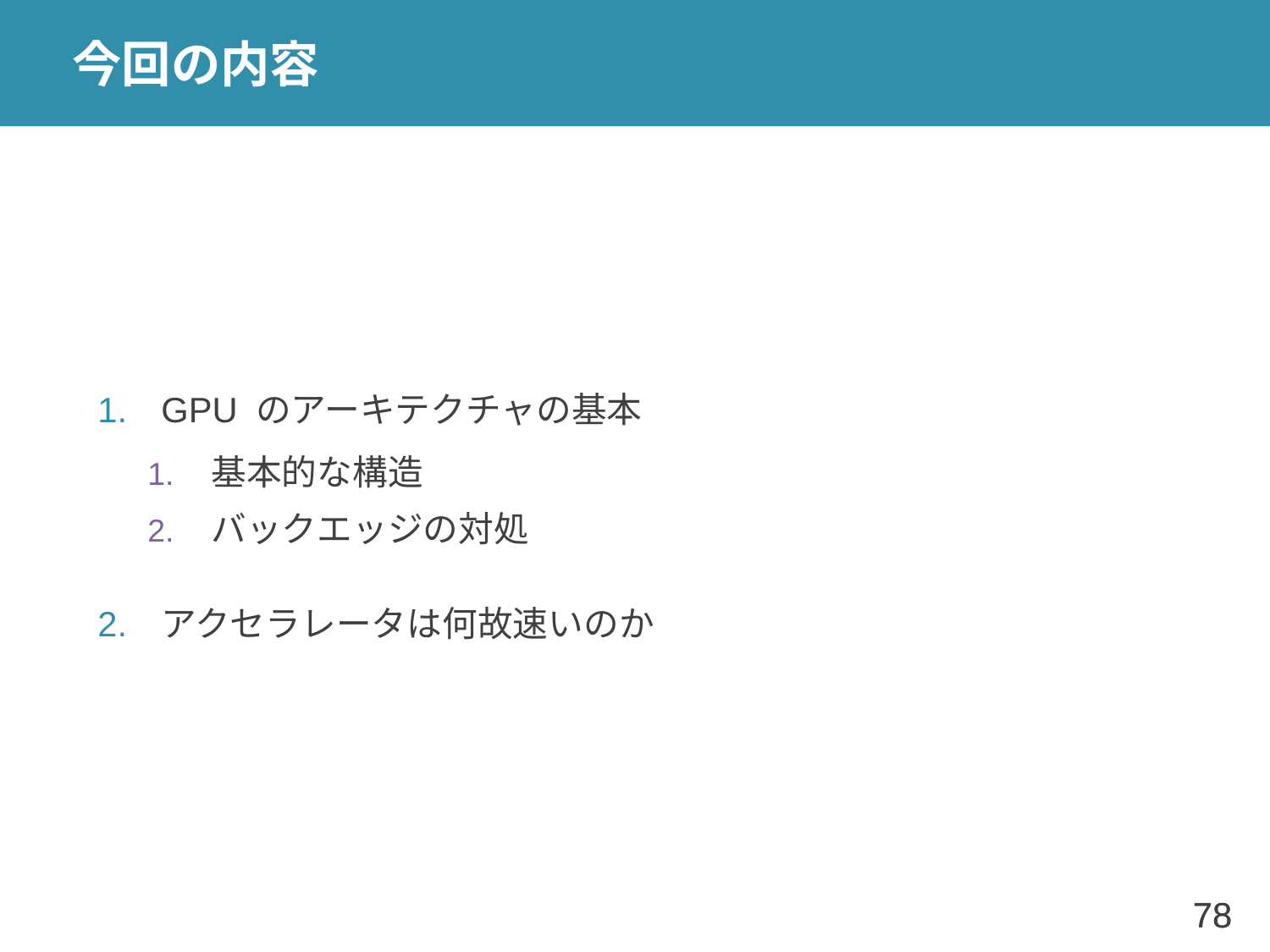

# 今回の内容
GPU のアーキテクチャの基本
基本的な構造
バックエッジの対処
アクセラレータは何故速いのか